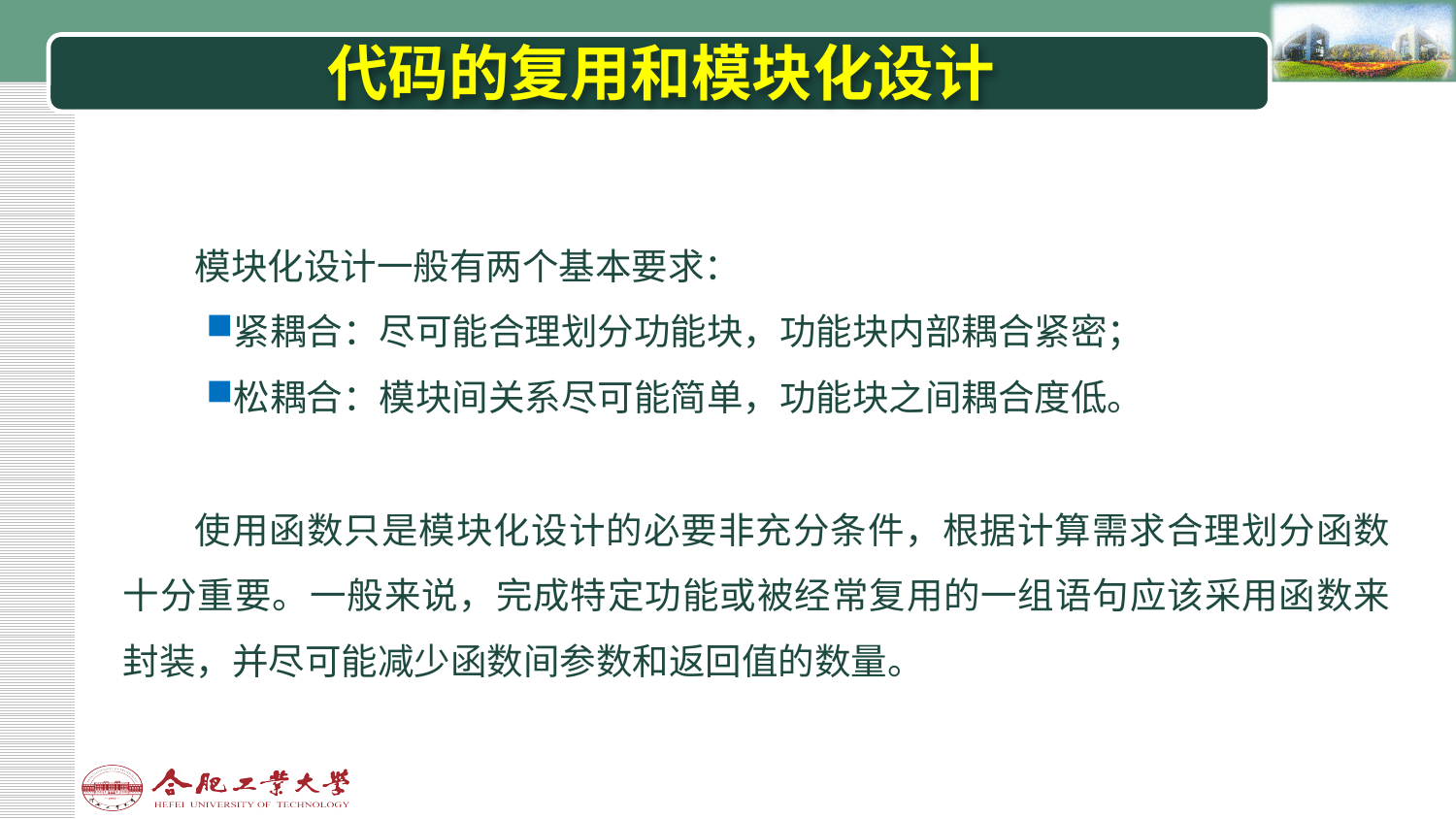

# 代码的复用和模块化设计
模块化设计一般有两个基本要求：
紧耦合：尽可能合理划分功能块，功能块内部耦合紧密；
松耦合：模块间关系尽可能简单，功能块之间耦合度低。
使用函数只是模块化设计的必要非充分条件，根据计算需求合理划分函数十分重要。一般来说，完成特定功能或被经常复用的一组语句应该采用函数来封装，并尽可能减少函数间参数和返回值的数量。